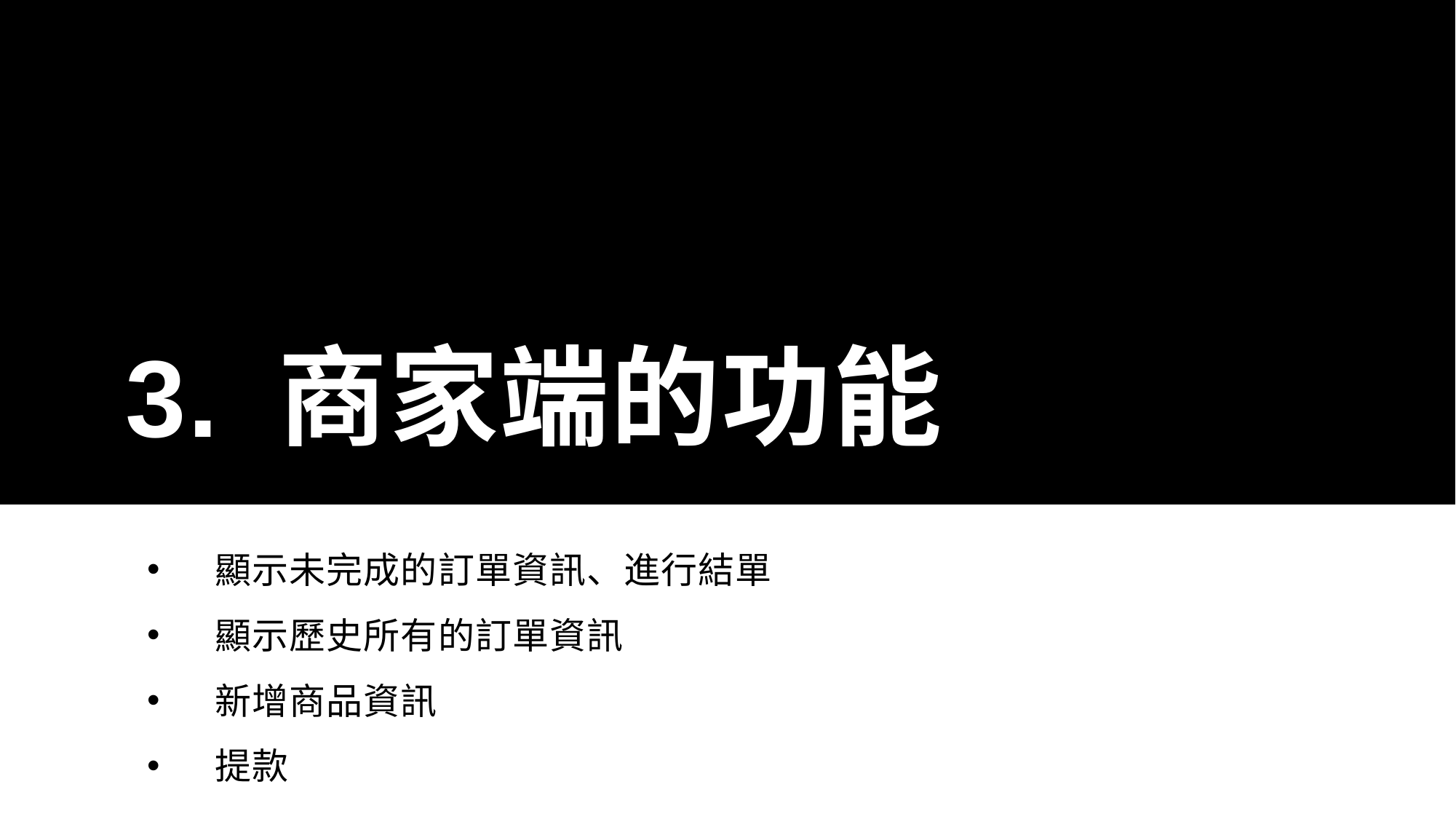

# 3. 商家端的功能
顯示未完成的訂單資訊、進行結單
顯示歷史所有的訂單資訊
新增商品資訊
提款